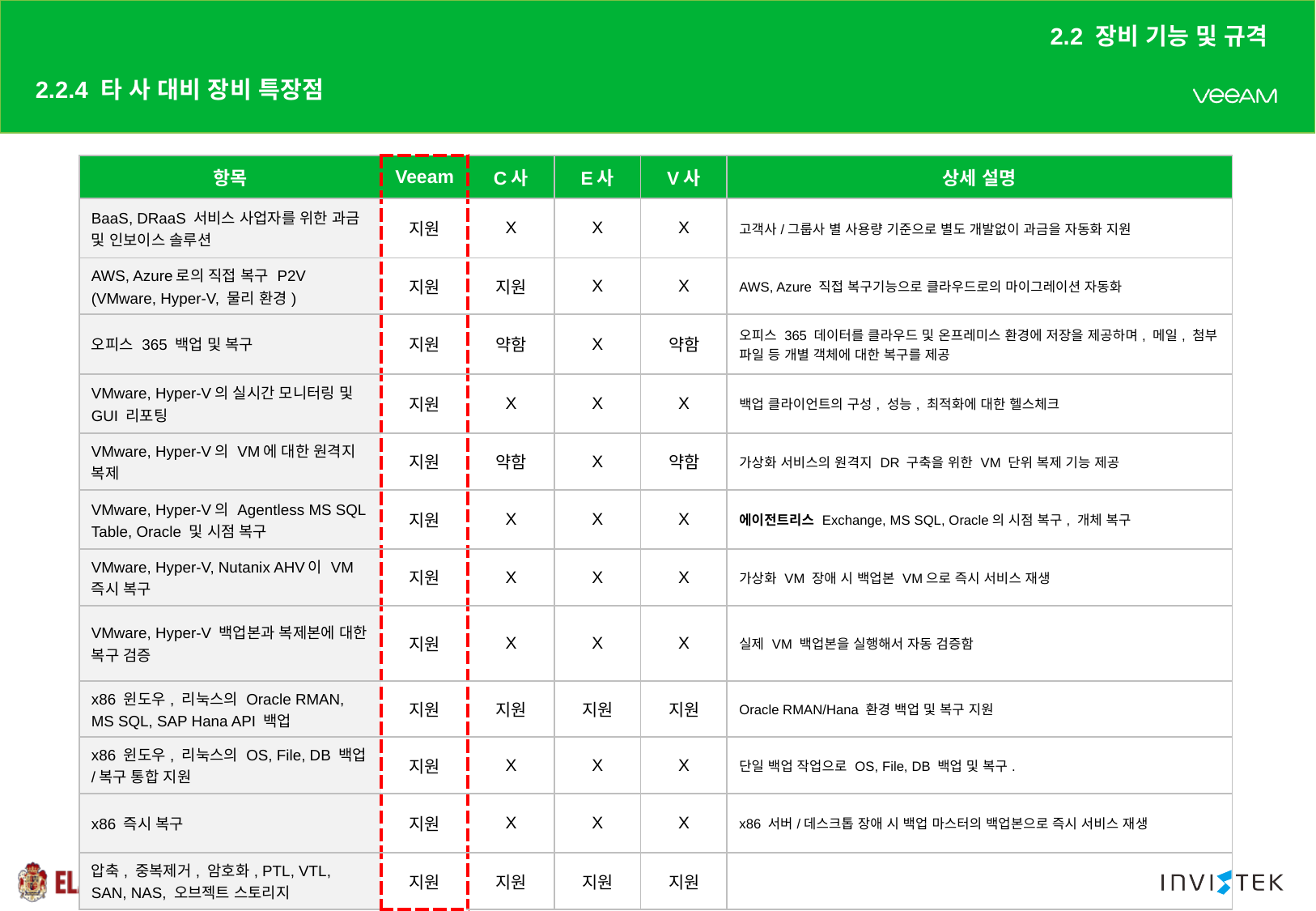

2.2 장비 기능 및 규격
# 2.2.4 타 사 대비 장비 특장점
| 항목 | Veeam | C사 | E사 | V사 | 상세 설명 |
| --- | --- | --- | --- | --- | --- |
| BaaS, DRaaS 서비스 사업자를 위한 과금 및 인보이스 솔루션 | 지원 | X | X | X | 고객사/그룹사 별 사용량 기준으로 별도 개발없이 과금을 자동화 지원 |
| AWS, Azure로의 직접 복구 P2V (VMware, Hyper-V, 물리 환경) | 지원 | 지원 | X | X | AWS, Azure 직접 복구기능으로 클라우드로의 마이그레이션 자동화 |
| 오피스 365 백업 및 복구 | 지원 | 약함 | X | 약함 | 오피스 365 데이터를 클라우드 및 온프레미스 환경에 저장을 제공하며, 메일, 첨부 파일 등 개별 객체에 대한 복구를 제공 |
| VMware, Hyper-V의 실시간 모니터링 및 GUI 리포팅 | 지원 | X | X | X | 백업 클라이언트의 구성, 성능, 최적화에 대한 헬스체크 |
| VMware, Hyper-V의 VM에 대한 원격지 복제 | 지원 | 약함 | X | 약함 | 가상화 서비스의 원격지 DR 구축을 위한 VM 단위 복제 기능 제공 |
| VMware, Hyper-V의 Agentless MS SQL Table, Oracle 및 시점 복구 | 지원 | X | X | X | 에이전트리스 Exchange, MS SQL, Oracle의 시점 복구, 개체 복구 |
| VMware, Hyper-V, Nutanix AHV이 VM 즉시 복구 | 지원 | X | X | X | 가상화 VM 장애 시 백업본 VM으로 즉시 서비스 재생 |
| VMware, Hyper-V 백업본과 복제본에 대한 복구 검증 | 지원 | X | X | X | 실제 VM 백업본을 실행해서 자동 검증함 |
| x86 윈도우, 리눅스의 Oracle RMAN, MS SQL, SAP Hana API 백업 | 지원 | 지원 | 지원 | 지원 | Oracle RMAN/Hana 환경 백업 및 복구 지원 |
| x86 윈도우, 리눅스의 OS, File, DB 백업/복구 통합 지원 | 지원 | X | X | X | 단일 백업 작업으로 OS, File, DB 백업 및 복구. |
| x86 즉시 복구 | 지원 | X | X | X | x86 서버/데스크톱 장애 시 백업 마스터의 백업본으로 즉시 서비스 재생 |
| 압축, 중복제거, 암호화, PTL, VTL, SAN, NAS, 오브젝트 스토리지 | 지원 | 지원 | 지원 | 지원 |  |